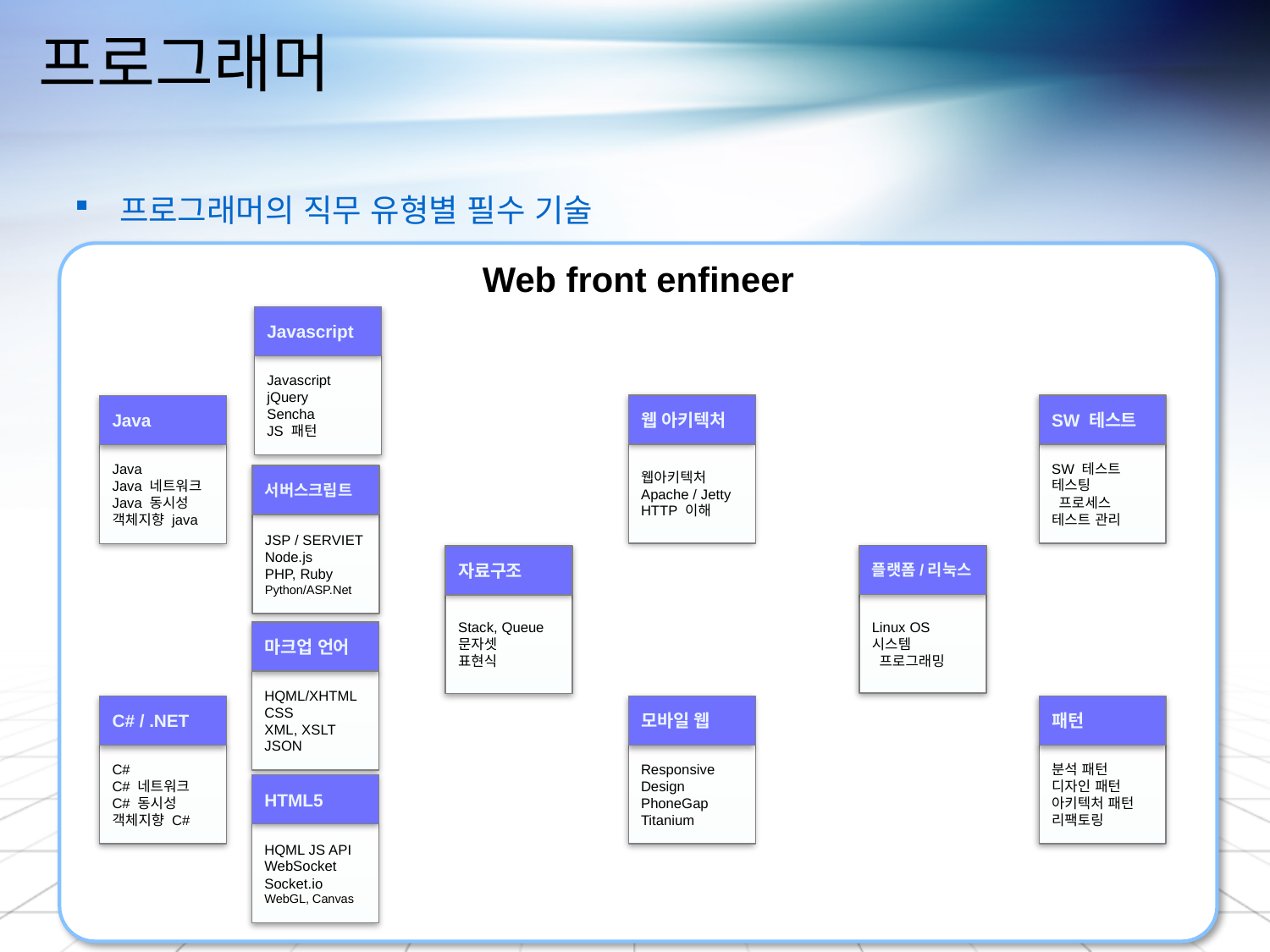

# 프로그래머
 프로그래머의 직무 유형별 필수 기술

Web front enfineer
Javascript
Javascript
jQuery
Sencha
JS 패턴
웹 아키텍처
웹아키텍처
Apache / Jetty
HTTP 이해
SW 테스트
SW 테스트
테스팅
 프로세스
테스트 관리
Java
Java
Java 네트워크
Java 동시성
객체지향 java
서버스크립트
JSP / SERVIET
Node.js
PHP, Ruby
Python/ASP.Net
플랫폼/리눅스
Linux OS
시스템
 프로그래밍
자료구조
Stack, Queue
문자셋
표현식
마크업 언어
HQML/XHTML
CSS
XML, XSLT
JSON
C# / .NET
C#
C# 네트워크
C# 동시성
객체지향 C#
모바일 웹
Responsive
Design
PhoneGap
Titanium
패턴
분석 패턴
디자인 패턴
아키텍처 패턴
리팩토링
HTML5
HQML JS API
WebSocket
Socket.io
WebGL, Canvas